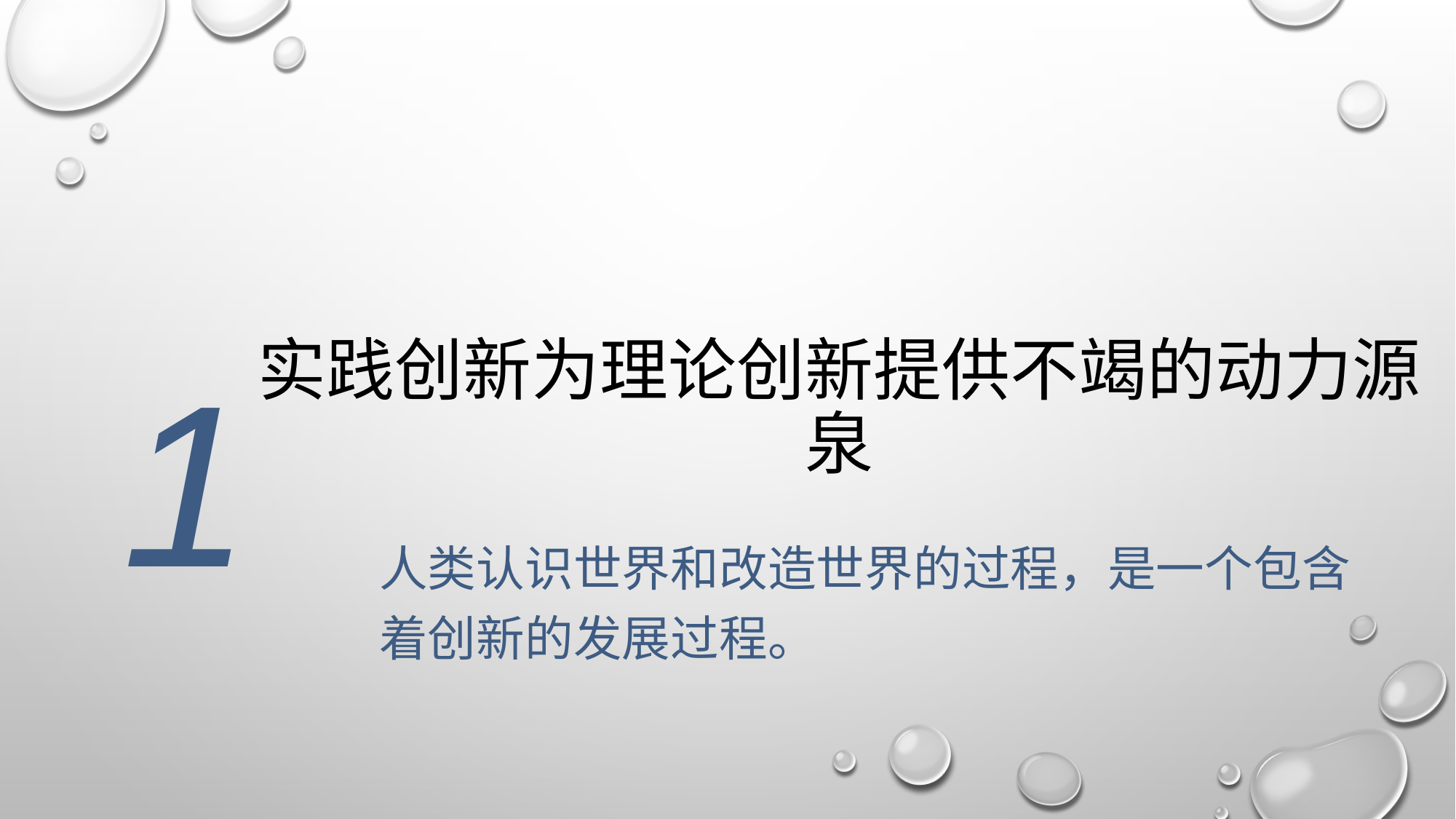

1
# 实践创新为理论创新提供不竭的动力源泉
人类认识世界和改造世界的过程，是一个包含着创新的发展过程。